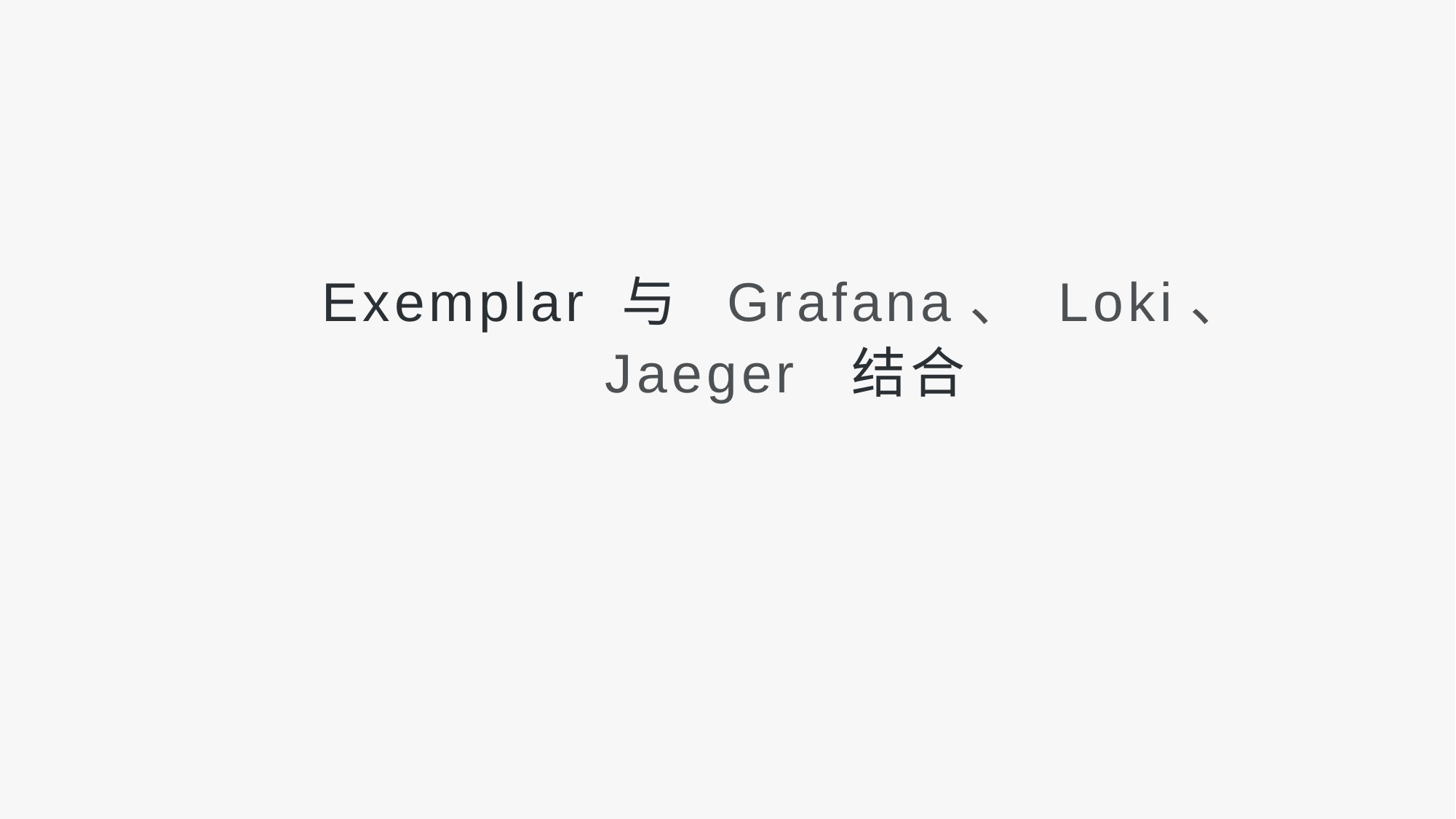

# Exemplar 与  Grafana、 Loki、 Jaeger  结合